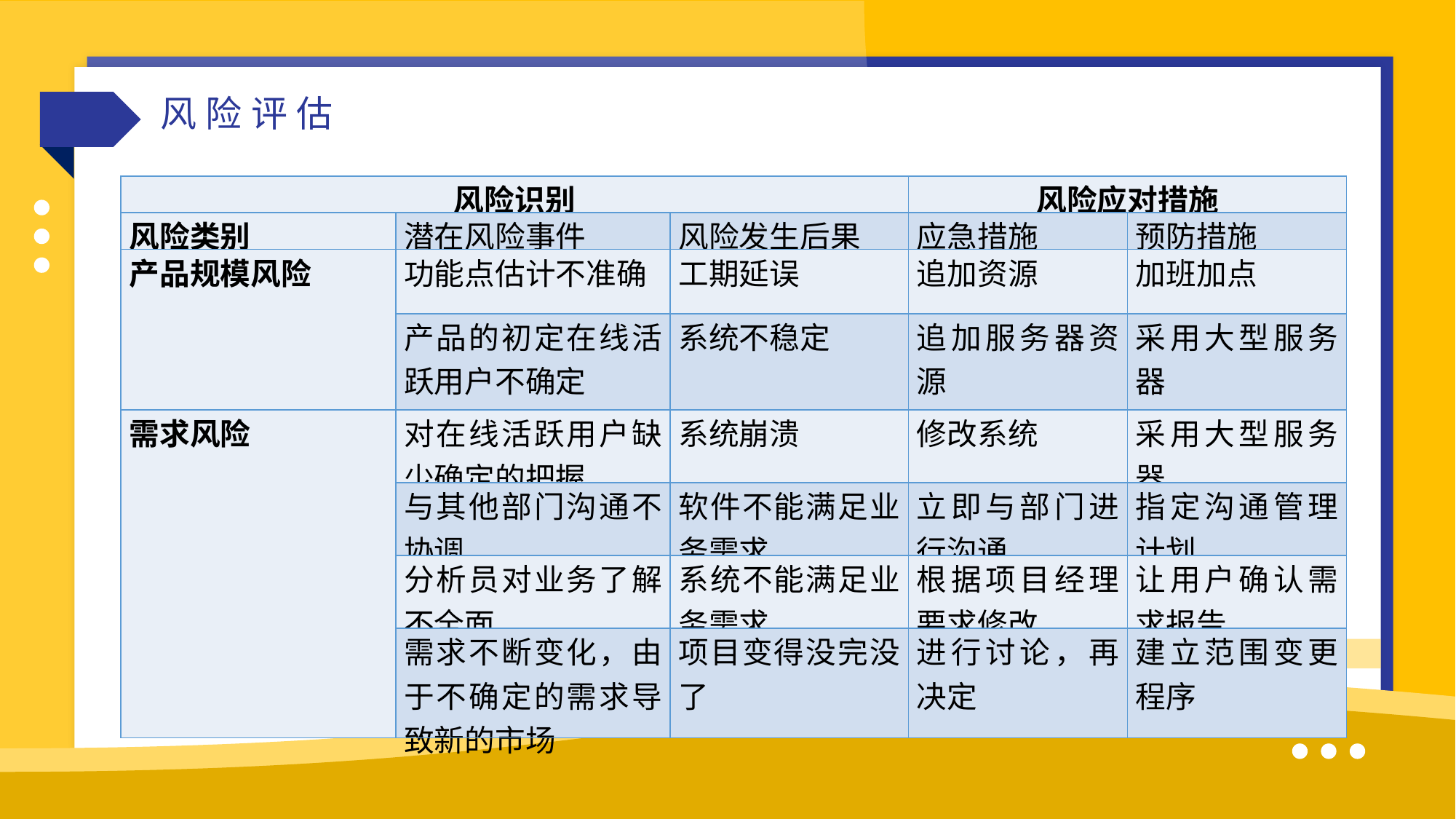

风险评估
| 风险识别 |  |  | 风险应对措施 |  |
| --- | --- | --- | --- | --- |
| 风险类别 | 潜在风险事件 | 风险发生后果 | 应急措施 | 预防措施 |
| 产品规模风险 | 功能点估计不准确 | 工期延误 | 追加资源 | 加班加点 |
|  | 产品的初定在线活跃用户不确定 | 系统不稳定 | 追加服务器资源 | 采用大型服务器 |
| 需求风险 | 对在线活跃用户缺少确定的把握 | 系统崩溃 | 修改系统 | 采用大型服务器 |
|  | 与其他部门沟通不协调 | 软件不能满足业务需求 | 立即与部门进行沟通 | 指定沟通管理计划 |
|  | 分析员对业务了解不全面 | 系统不能满足业务需求 | 根据项目经理要求修改 | 让用户确认需求报告 |
|  | 需求不断变化，由于不确定的需求导致新的市场 | 项目变得没完没了 | 进行讨论，再决定 | 建立范围变更程序 |